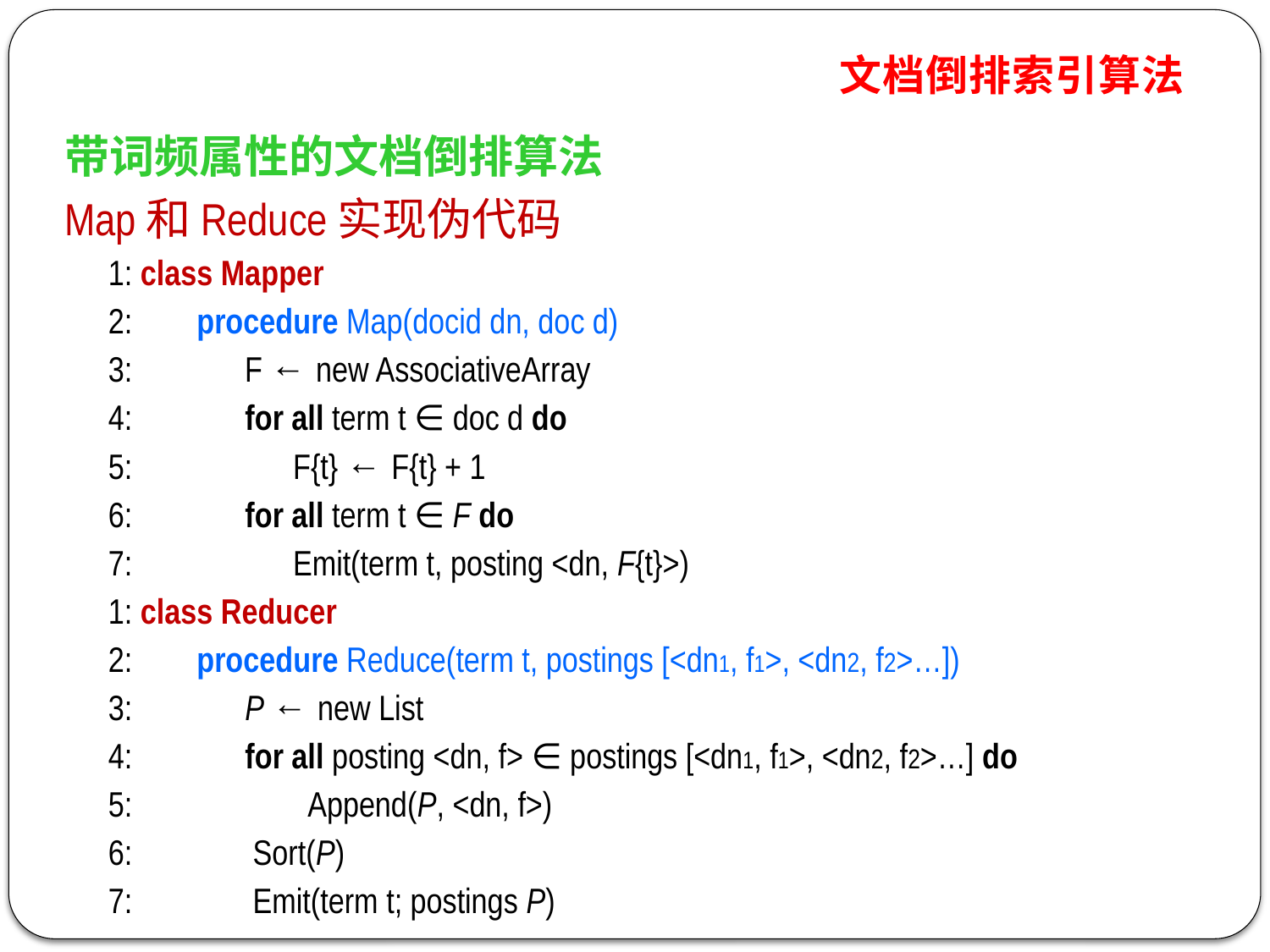

文档倒排索引算法
带词频属性的文档倒排算法
Map和Reduce实现伪代码
1: class Mapper
2:        procedure Map(docid dn, doc d)
3:              F ← new AssociativeArray
4:              for all term t ∈ doc d do
5:                    F{t} ← F{t} + 1
6:              for all term t ∈ F do
7:                    Emit(term t, posting <dn, F{t}>)
1: class Reducer
2:        procedure Reduce(term t, postings [<dn1, f1>, <dn2, f2>…])
3:              P ← new List
4:              for all posting <dn, f> ∈ postings [<dn1, f1>, <dn2, f2>…] do
5:                      Append(P, <dn, f>)
6:               Sort(P)
7:               Emit(term t; postings P)